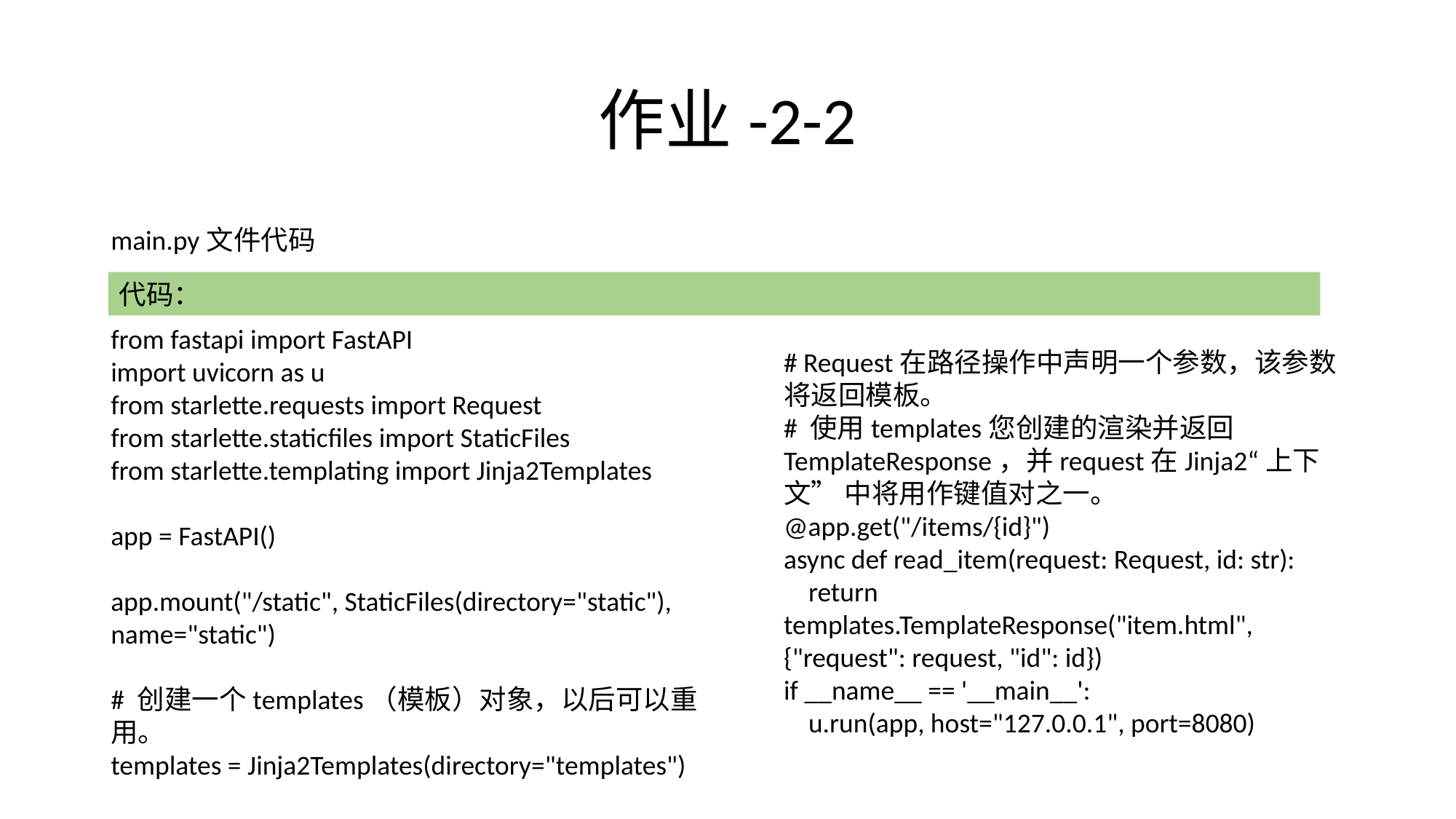

# 作业-2-2
main.py文件代码
代码：
from fastapi import FastAPI
import uvicorn as u
from starlette.requests import Request
from starlette.staticfiles import StaticFiles
from starlette.templating import Jinja2Templates

app = FastAPI()

app.mount("/static", StaticFiles(directory="static"), name="static")

# 创建一个templates（模板）对象，以后可以重用。
templates = Jinja2Templates(directory="templates")

# Request在路径操作中声明一个参数，该参数将返回模板。
# 使用templates您创建的渲染并返回TemplateResponse，并request在Jinja2“上下文” 中将用作键值对之一。
@app.get("/items/{id}")
async def read_item(request: Request, id: str):
    return templates.TemplateResponse("item.html", {"request": request, "id": id})
if __name__ == '__main__':
    u.run(app, host="127.0.0.1", port=8080)